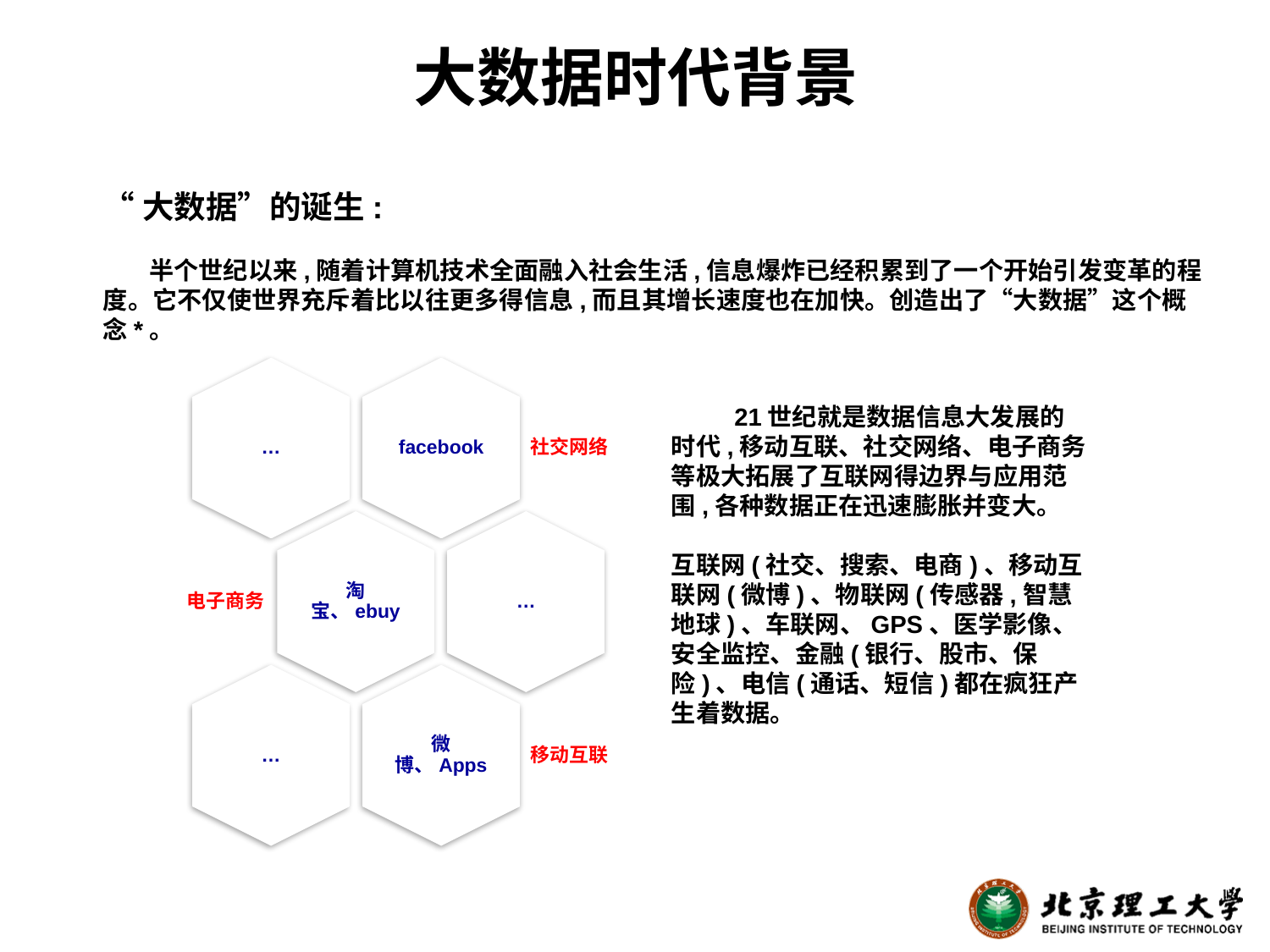

# 大数据时代背景
“大数据”的诞生:

       半个世纪以来,随着计算机技术全面融入社会生活,信息爆炸已经积累到了一个开始引发变革的程度。它不仅使世界充斥着比以往更多得信息,而且其增长速度也在加快。创造出了“大数据”这个概念*。
facebook
社交网络
…
淘宝、ebuy
电子商务
…
微博、Apps
移动互联
…
         21世纪就是数据信息大发展的时代,移动互联、社交网络、电子商务等极大拓展了互联网得边界与应用范围,各种数据正在迅速膨胀并变大。

互联网(社交、搜索、电商)、移动互联网(微博)、物联网(传感器,智慧地球)、车联网、GPS、医学影像、安全监控、金融(银行、股市、保险)、电信(通话、短信)都在疯狂产生着数据。